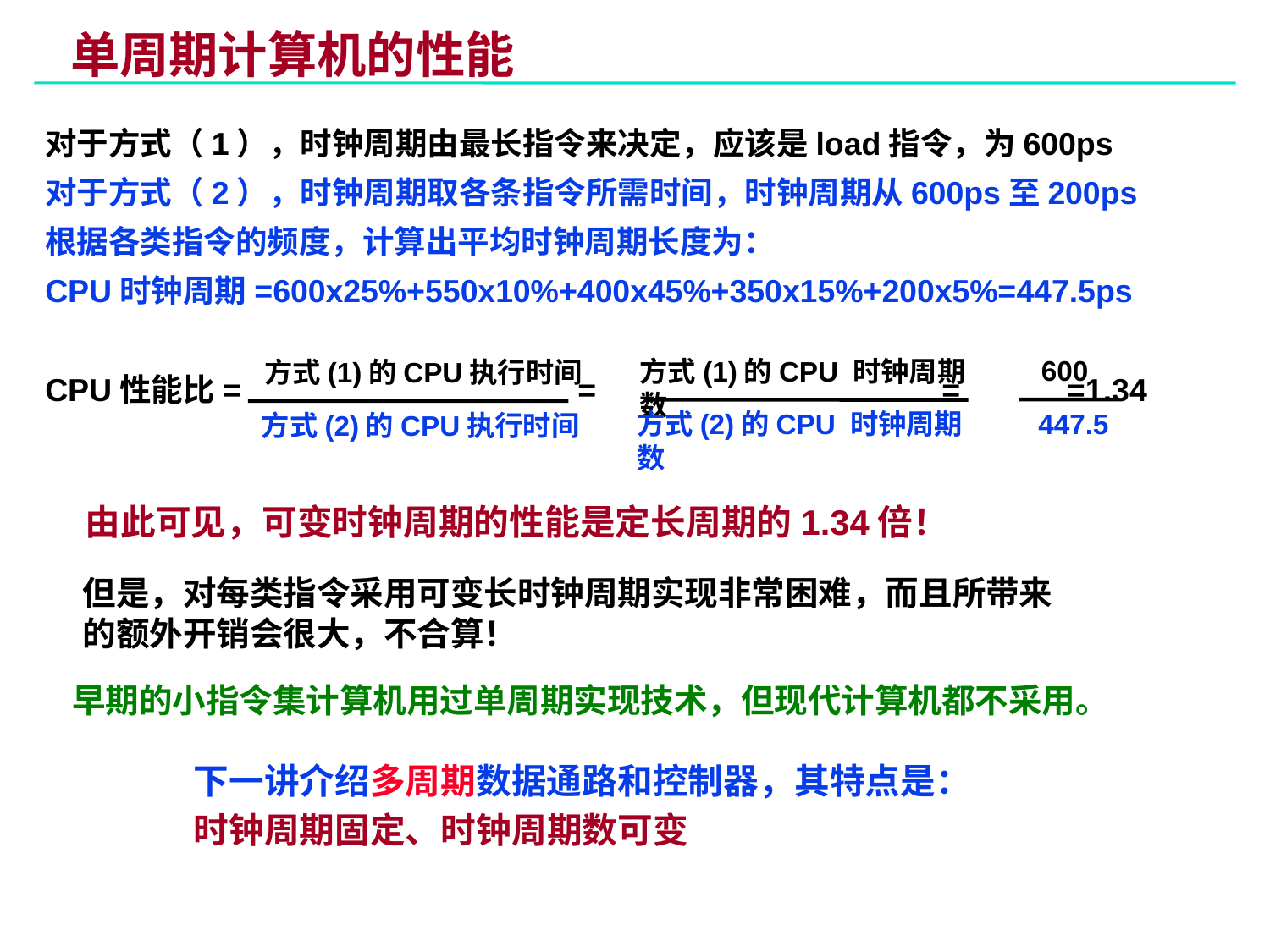

# 单周期计算机的性能
对于方式（1），时钟周期由最长指令来决定，应该是load指令，为600ps
对于方式（2），时钟周期取各条指令所需时间，时钟周期从600ps至200ps
根据各类指令的频度，计算出平均时钟周期长度为：
CPU时钟周期=600x25%+550x10%+400x45%+350x15%+200x5%=447.5ps

CPU性能比=                                      =                                       =            =1.34
600
方式(1)的CPU 时钟周期数
方式(1)的CPU执行时间

447.5
方式(2)的CPU 时钟周期数

方式(2)的CPU执行时间
由此可见，可变时钟周期的性能是定长周期的1.34倍！
但是，对每类指令采用可变长时钟周期实现非常困难，而且所带来的额外开销会很大，不合算！
早期的小指令集计算机用过单周期实现技术，但现代计算机都不采用。
下一讲介绍多周期数据通路和控制器，其特点是：
时钟周期固定、时钟周期数可变